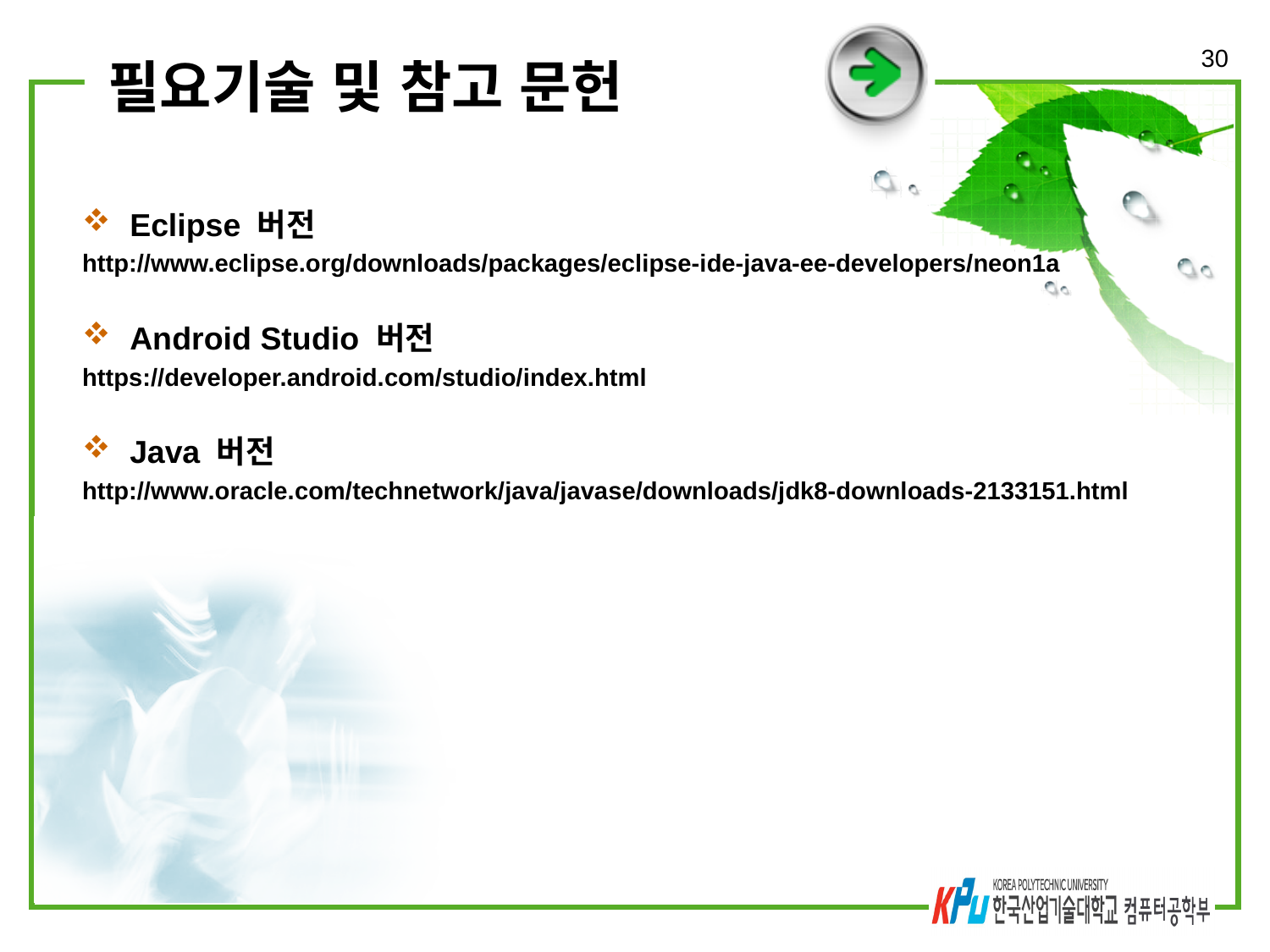

30
# 필요기술 및 참고 문헌
Eclipse 버전
http://www.eclipse.org/downloads/packages/eclipse-ide-java-ee-developers/neon1a

Android Studio 버전
https://developer.android.com/studio/index.html

Java 버전
http://www.oracle.com/technetwork/java/javase/downloads/jdk8-downloads-2133151.html